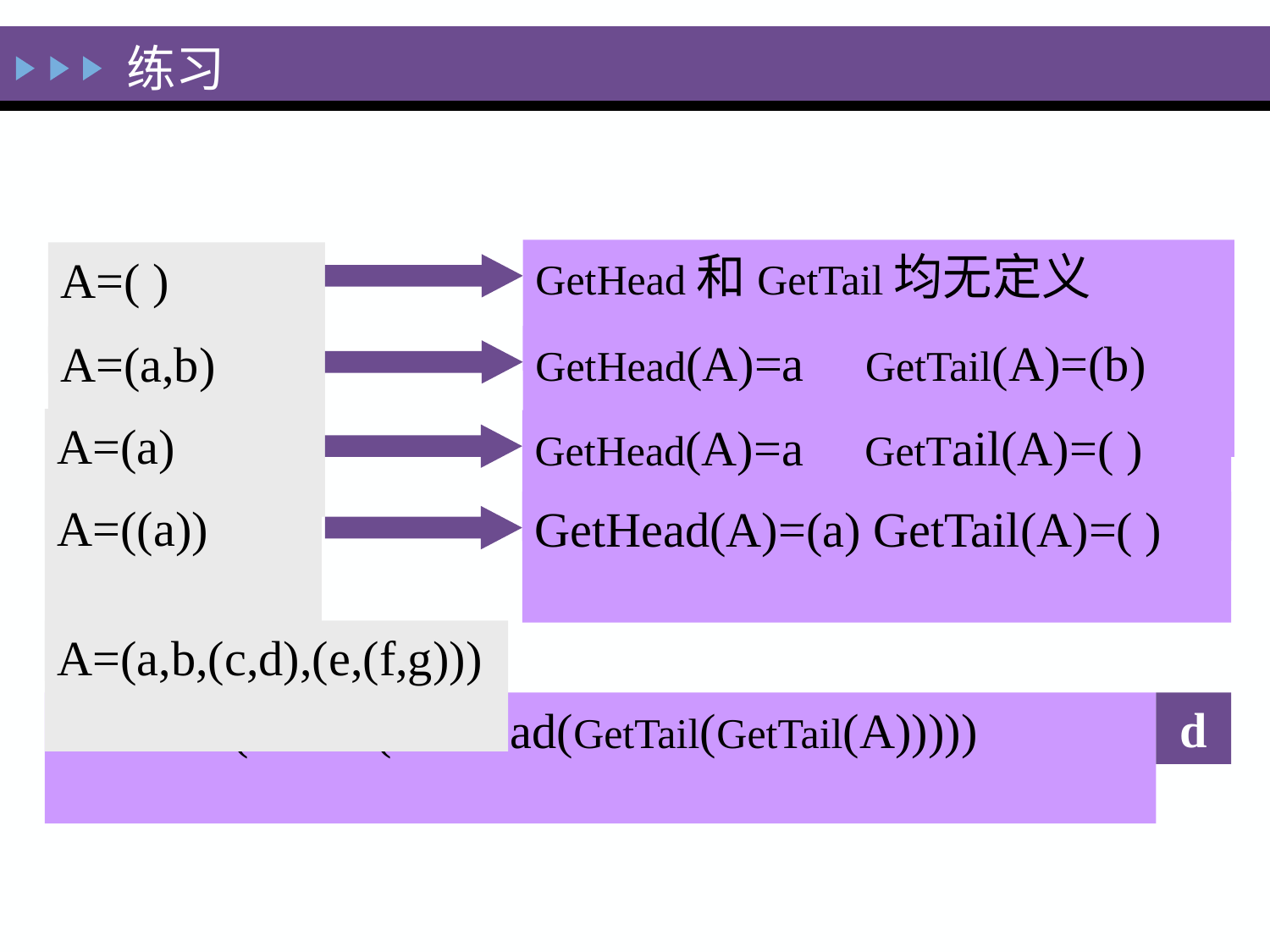

练习
GetHead和GetTail均无定义

A=( )
GetHead(A)=a     GetTail(A)=(b)

A=(a,b)
A=(a)
GetHead(A)=a     GetTail(A)=( )

A=((a))
GetHead(A)=(a) GetTail(A)=( )

A=(a,b,(c,d),(e,(f,g)))
GetHead(GetTail(GetHead(GetTail(GetTail(A)))))
d